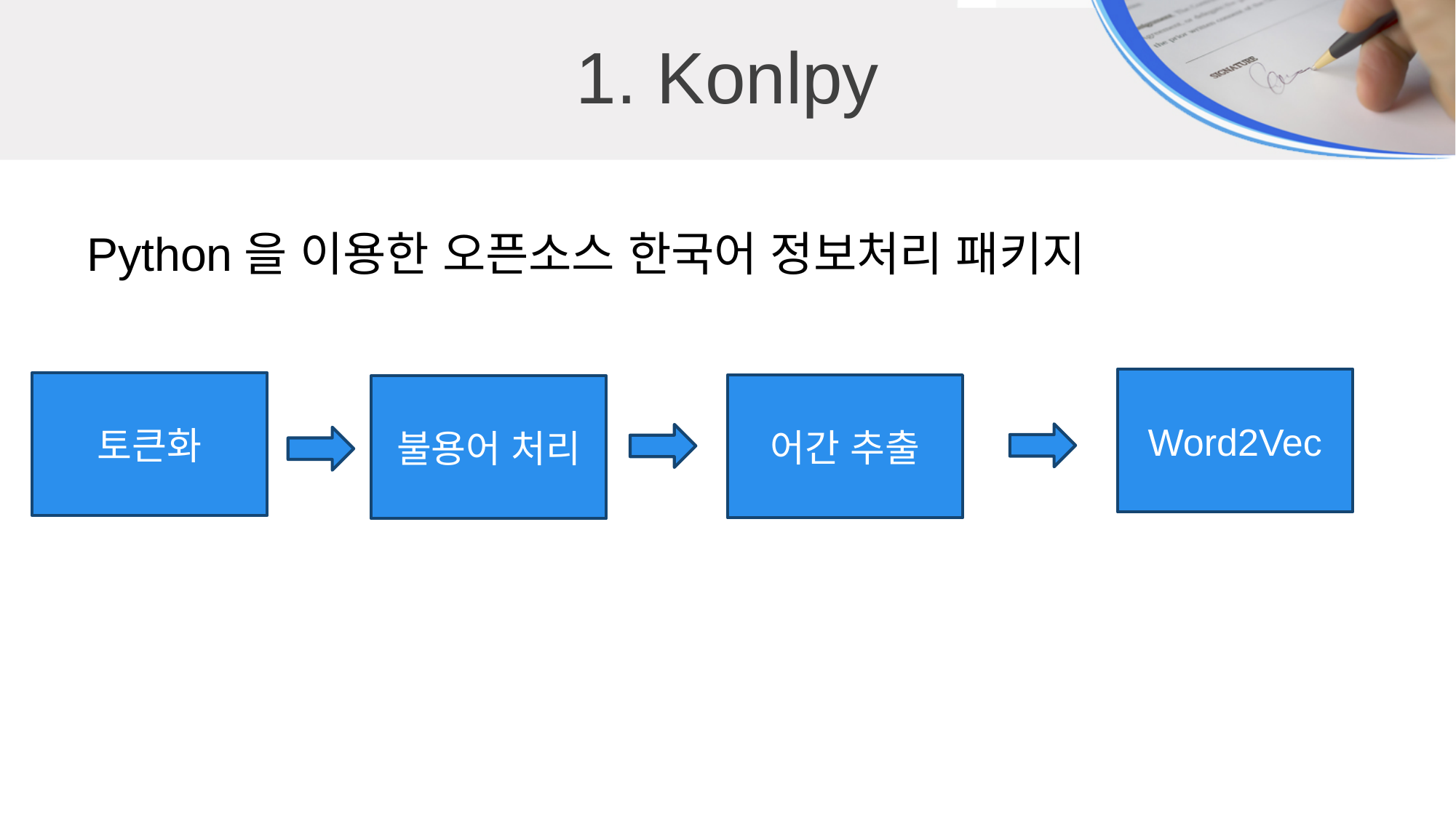

1. Konlpy
Python을 이용한 오픈소스 한국어 정보처리 패키지
Word2Vec
토큰화
어간 추출
불용어 처리
토큰화
어간추출
Word2Vec